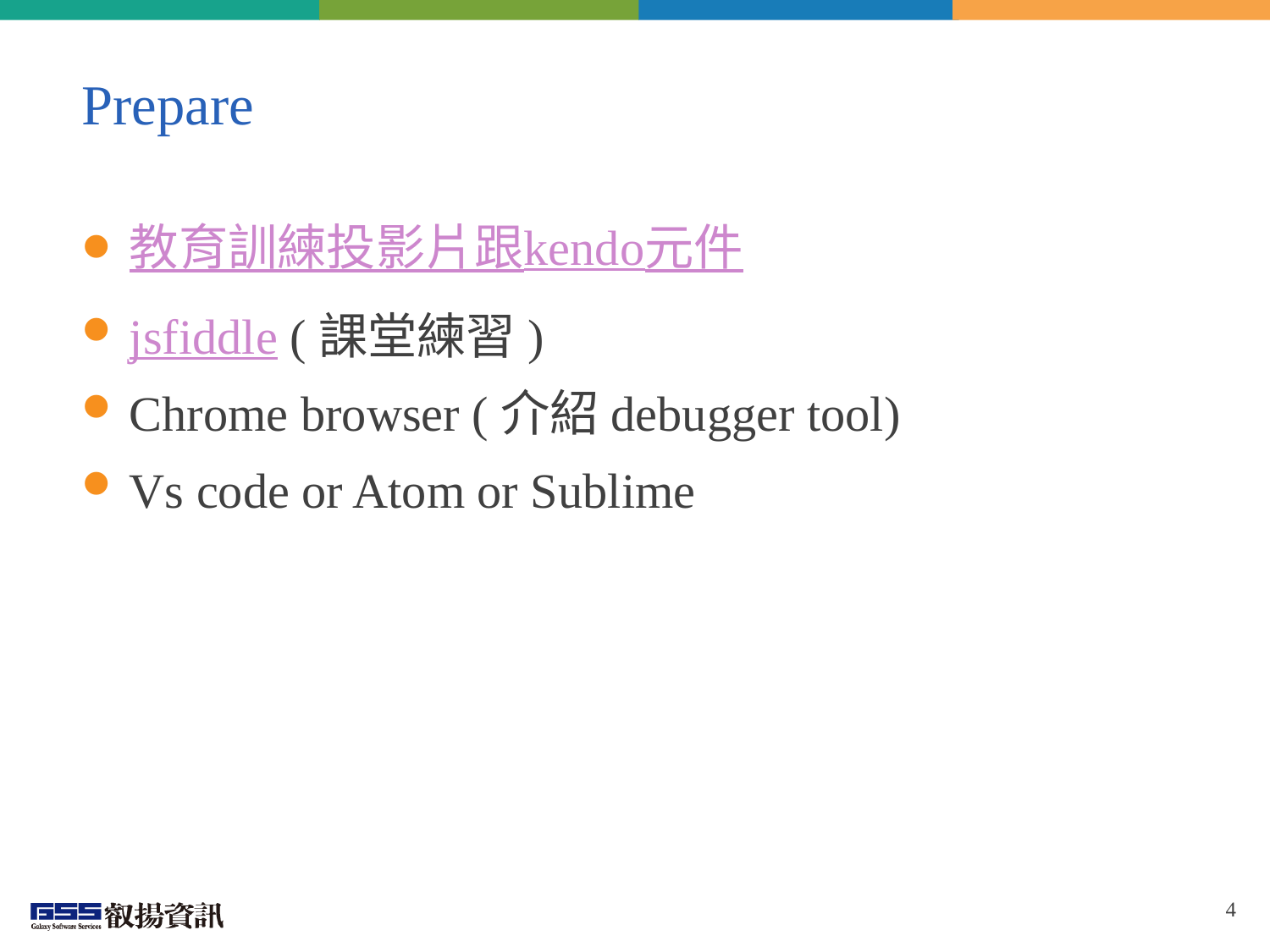

# Prepare
教育訓練投影片跟kendo元件
jsfiddle (課堂練習)
Chrome browser (介紹debugger tool)
Vs code or Atom or Sublime